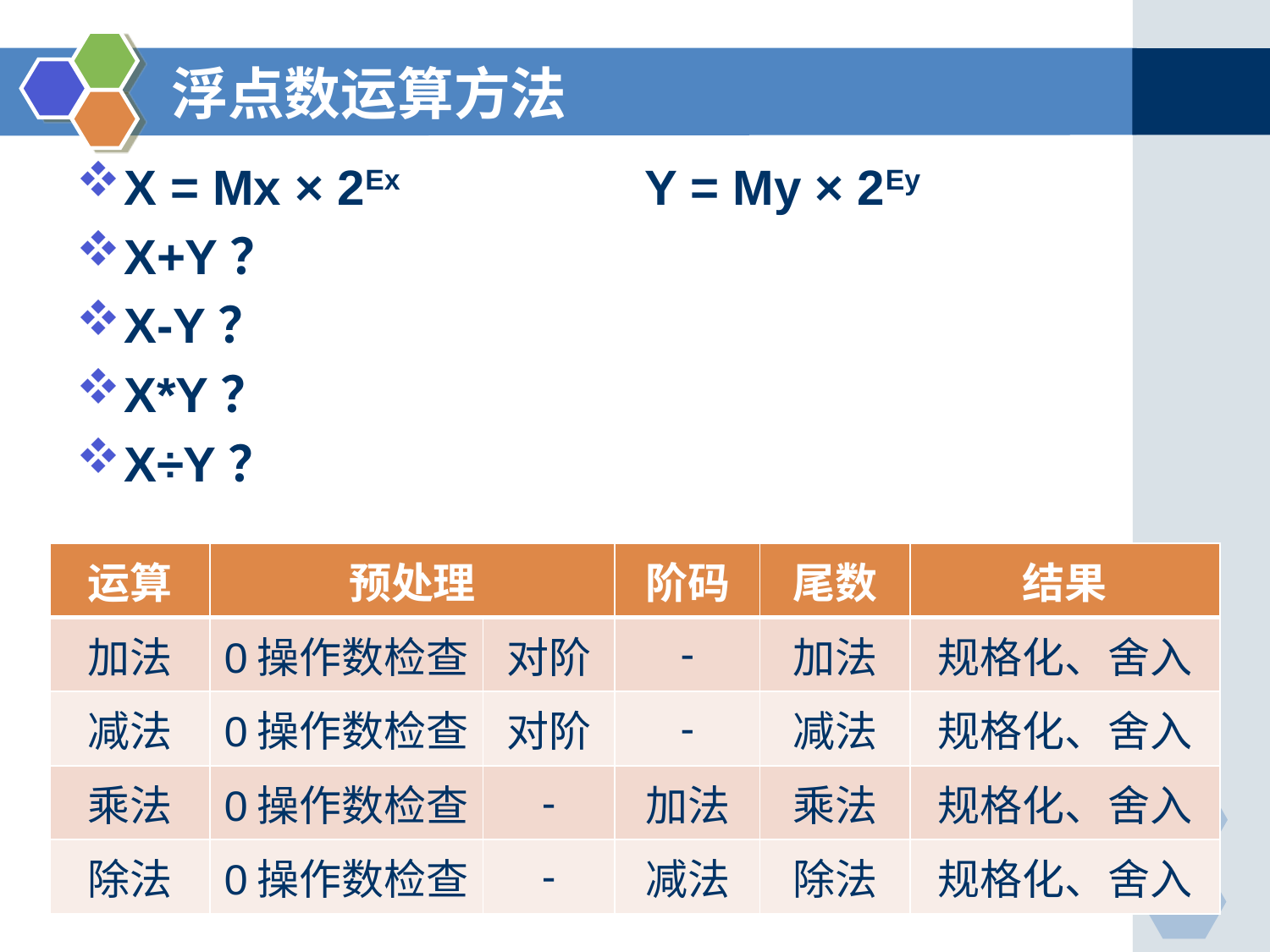

# 浮点数运算方法
X = Mx × 2Ex		 Y = My × 2Ey
X+Y？
X-Y？
X*Y？
X÷Y？
| 运算 | 预处理 |  | 阶码 | 尾数 | 结果 |
| --- | --- | --- | --- | --- | --- |
| 加法 | 0操作数检查 | 对阶 | - | 加法 | 规格化、舍入 |
| 减法 | 0操作数检查 | 对阶 | - | 减法 | 规格化、舍入 |
| 乘法 | 0操作数检查 | - | 加法 | 乘法 | 规格化、舍入 |
| 除法 | 0操作数检查 | - | 减法 | 除法 | 规格化、舍入 |
108